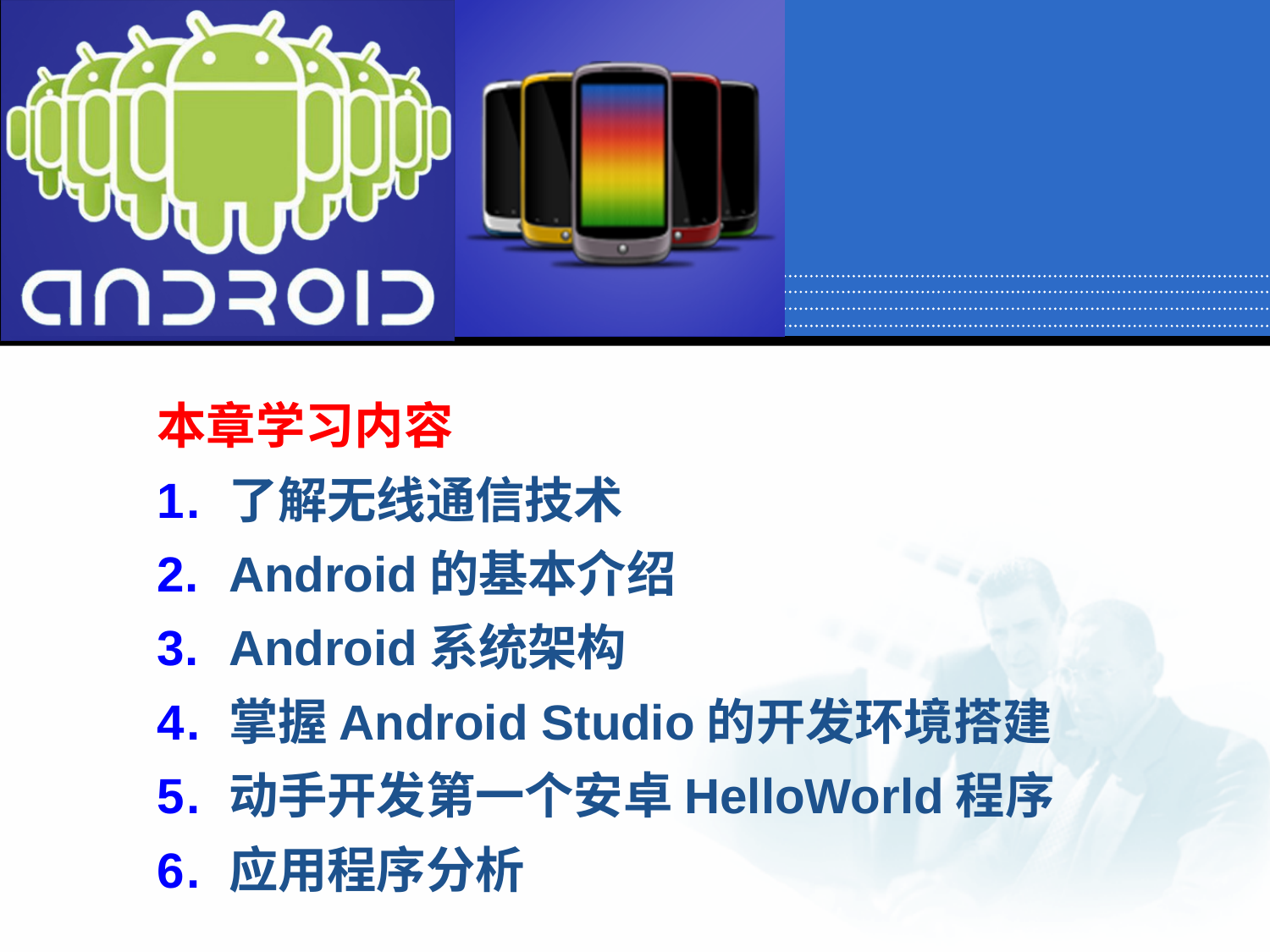

本章学习内容
了解无线通信技术
Android的基本介绍
Android系统架构
掌握Android Studio的开发环境搭建
动手开发第一个安卓HelloWorld程序
应用程序分析